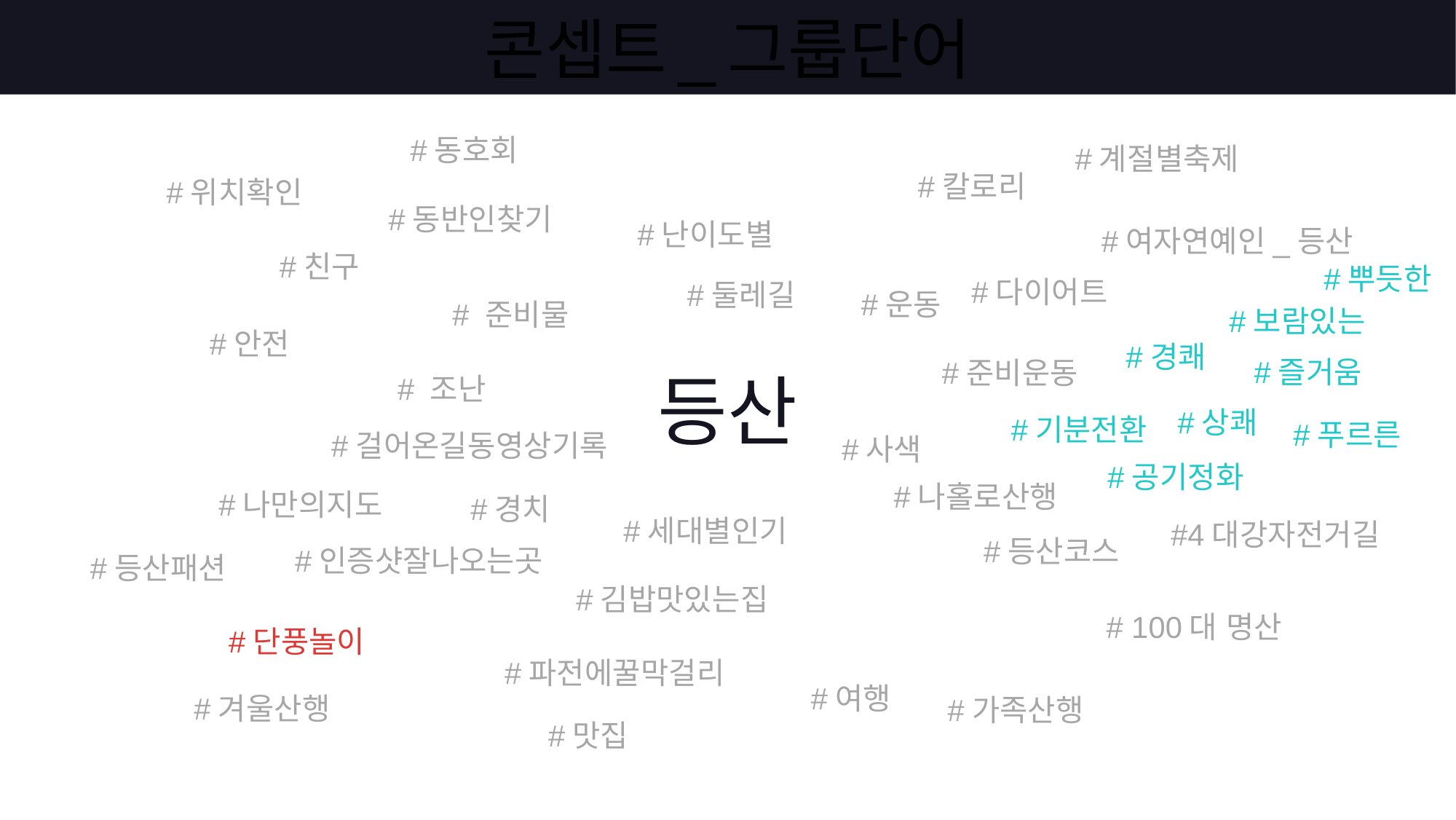

# 콘셉트_그룹단어
#동호회
#계절별축제
#칼로리
#위치확인
#동반인찾기
#난이도별
#여자연예인_등산
#친구
#뿌듯한
#다이어트
#둘레길
#운동
# 준비물
#보람있는
#안전
#경쾌
#즐거움
#준비운동
등산
# 조난
#상쾌
#기분전환
#푸르른
#걸어온길동영상기록
#사색
#공기정화
#나홀로산행
#나만의지도
#경치
#세대별인기
#4대강자전거길
#등산코스
#인증샷잘나오는곳
#등산패션
#김밥맛있는집
# 100대 명산
#단풍놀이
#파전에꿀막걸리
#여행
#겨울산행
#가족산행
#맛집